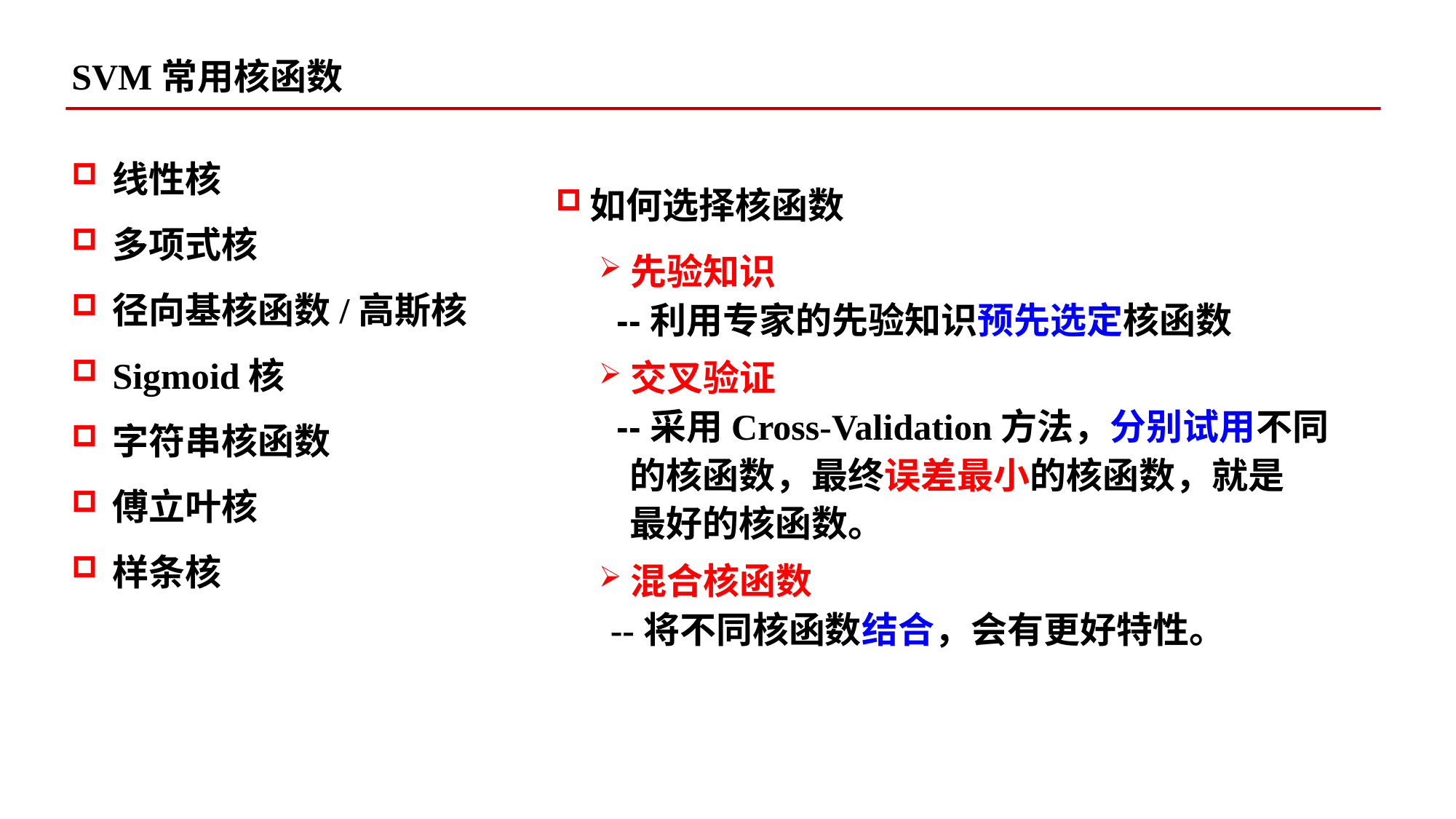

SVM常用核函数
线性核
多项式核
径向基核函数/高斯核
Sigmoid核
字符串核函数
傅立叶核
样条核
如何选择核函数
先验知识
      --利用专家的先验知识预先选定核函数
交叉验证
      --采用Cross-Validation方法，分别试用不同
        的核函数，最终误差最小的核函数，就是
        最好的核函数。
混合核函数
      --将不同核函数结合，会有更好特性。